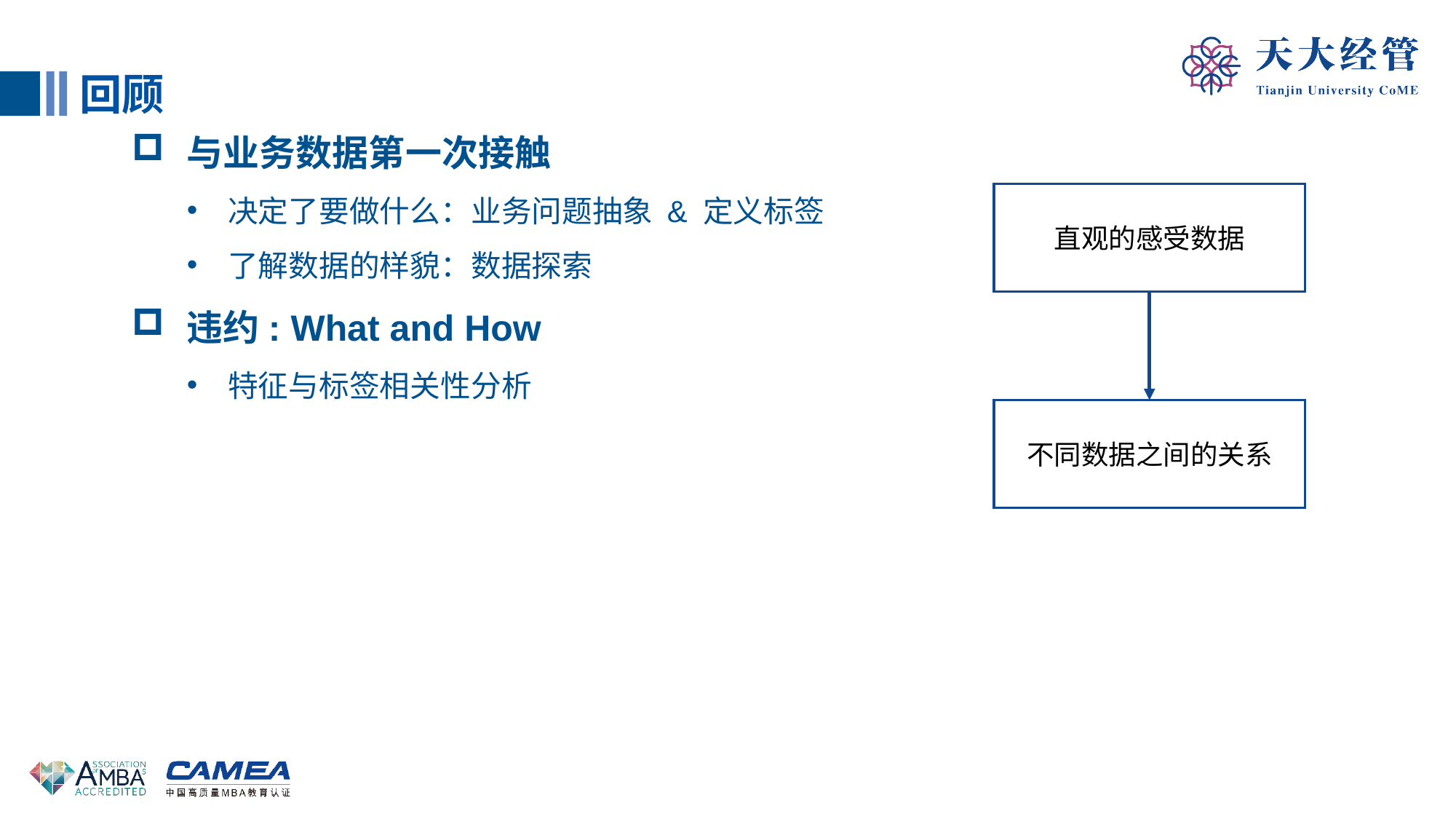

回顾

与业务数据第一次接触
决定了要做什么：业务问题抽象 & 定义标签
了解数据的样貌：数据探索
违约: What and How
特征与标签相关性分析

直观的感受数据
不同数据之间的关系